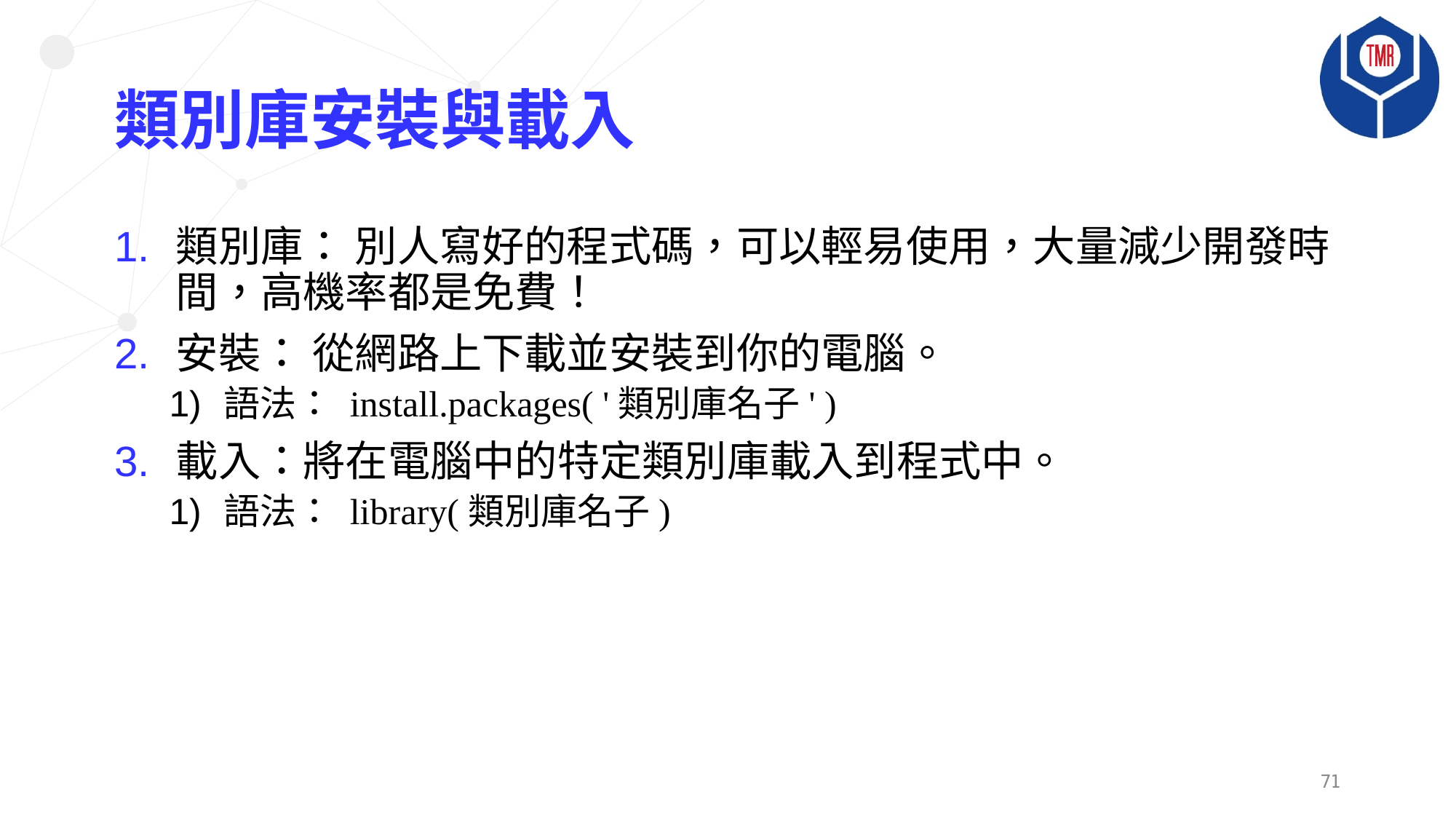

# 類別庫安裝與載入
類別庫： 別人寫好的程式碼，可以輕易使用，大量減少開發時間，高機率都是免費！
安裝： 從網路上下載並安裝到你的電腦。
語法： install.packages( '類別庫名子' )
載入：將在電腦中的特定類別庫載入到程式中。
語法： library(類別庫名子)
71